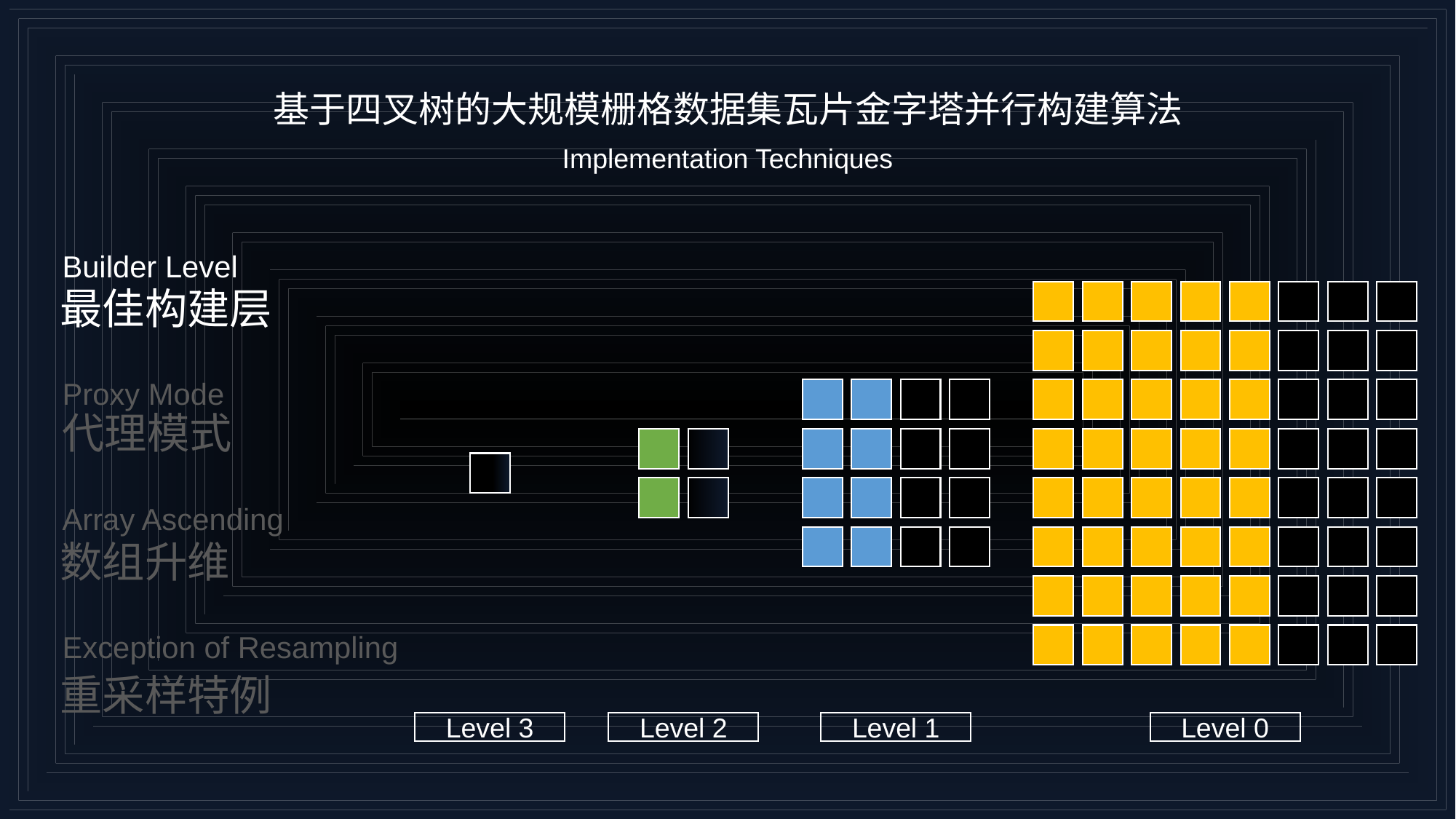

基于四叉树的大规模栅格数据集瓦片金字塔并行构建算法
Implementation Techniques
Builder Level
最佳构建层

Proxy Mode
代理模式

Array Ascending
数组升维

Exception of Resampling
重采样特例

Level 3
Level 2
Level 1
Level 0